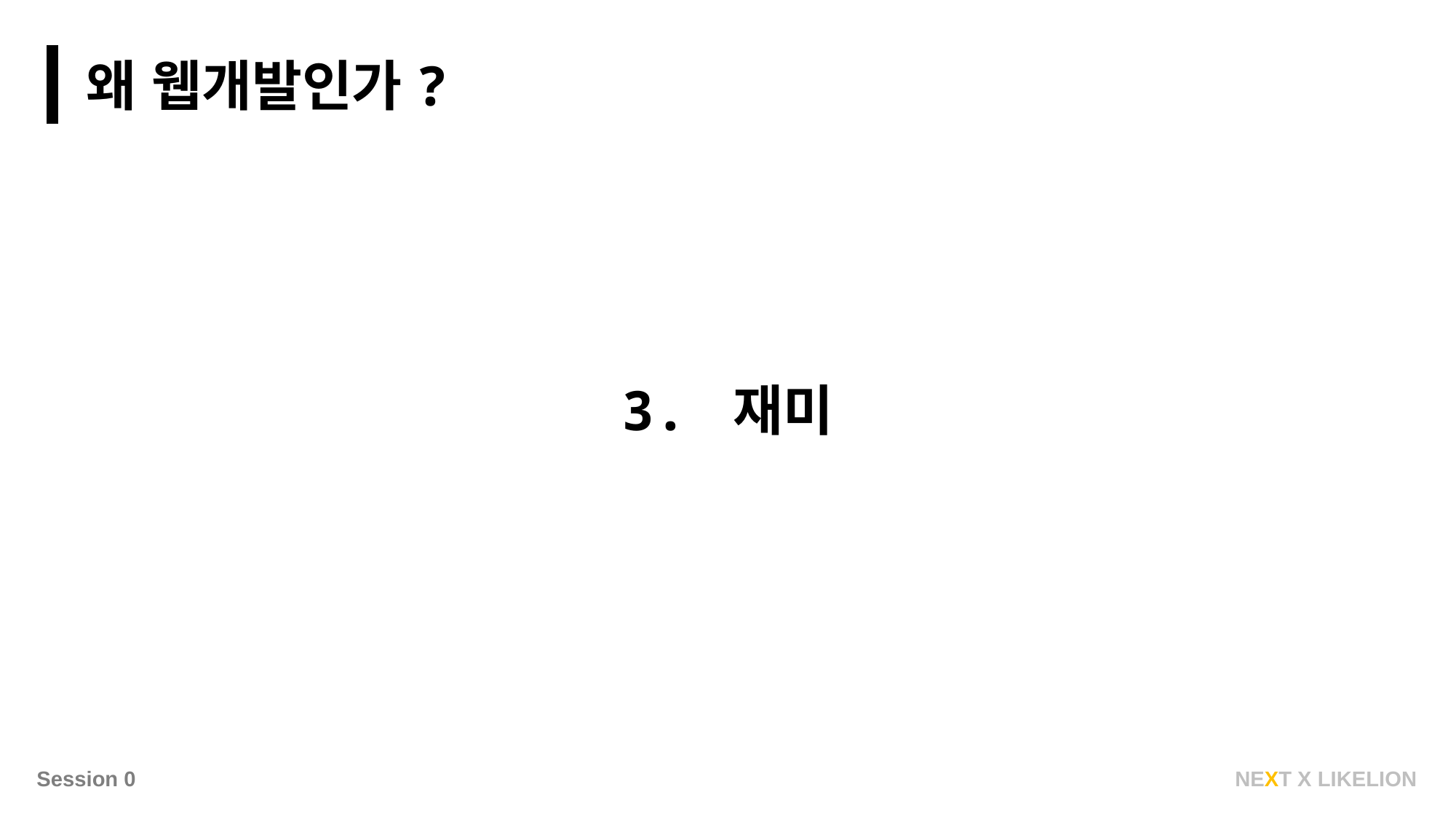

왜 웹개발인가?
3. 재미
NEXT X LIKELION
Session 0